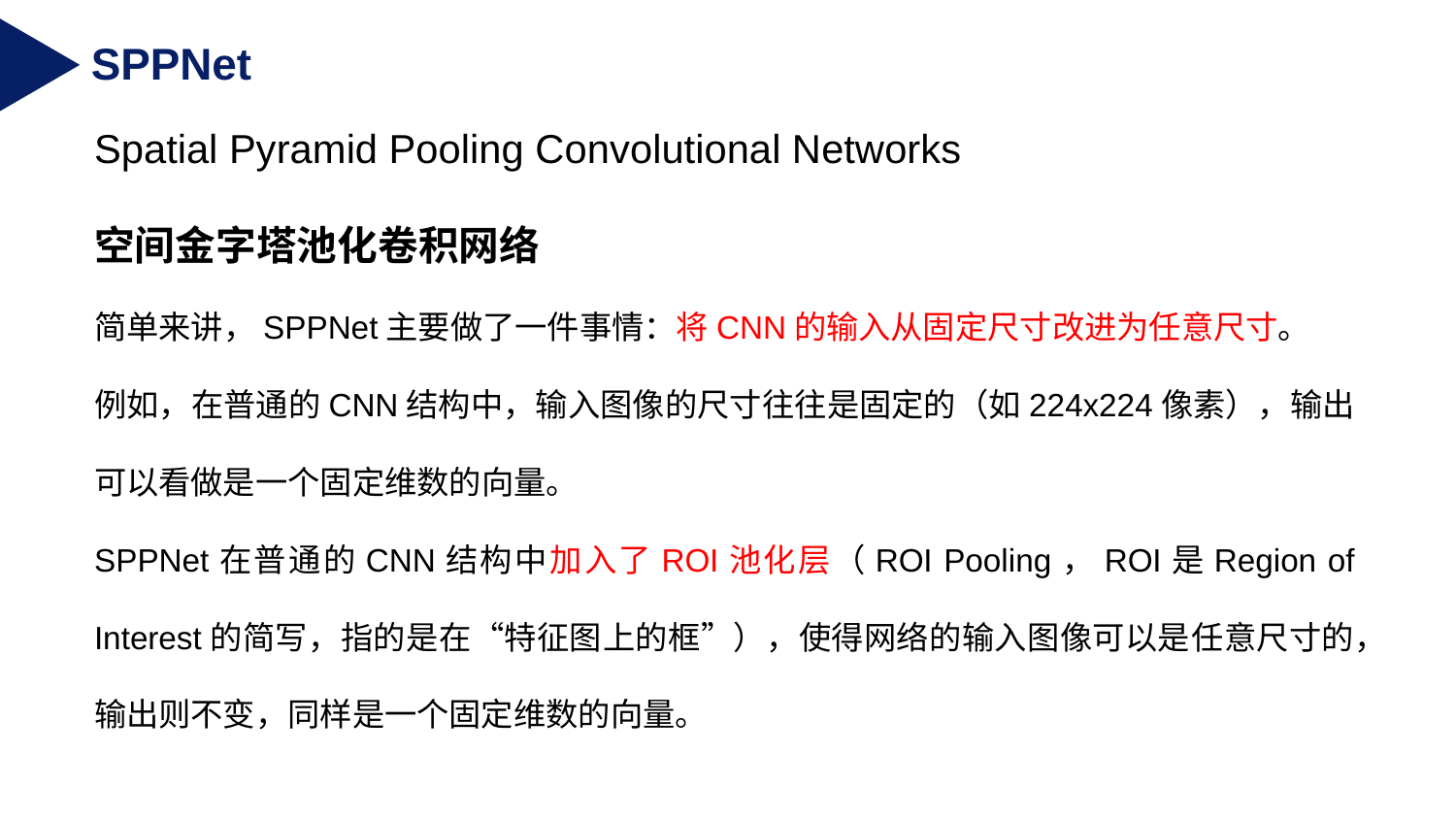

SPPNet
Spatial Pyramid Pooling Convolutional Networks

空间金字塔池化卷积网络
简单来讲，SPPNet主要做了一件事情：将CNN的输入从固定尺寸改进为任意尺寸。
例如，在普通的CNN结构中，输入图像的尺寸往往是固定的（如224x224像素），输出可以看做是一个固定维数的向量。
SPPNet在普通的CNN结构中加入了ROI池化层（ROI Pooling，ROI是Region of Interest的简写，指的是在“特征图上的框”），使得网络的输入图像可以是任意尺寸的，输出则不变，同样是一个固定维数的向量。